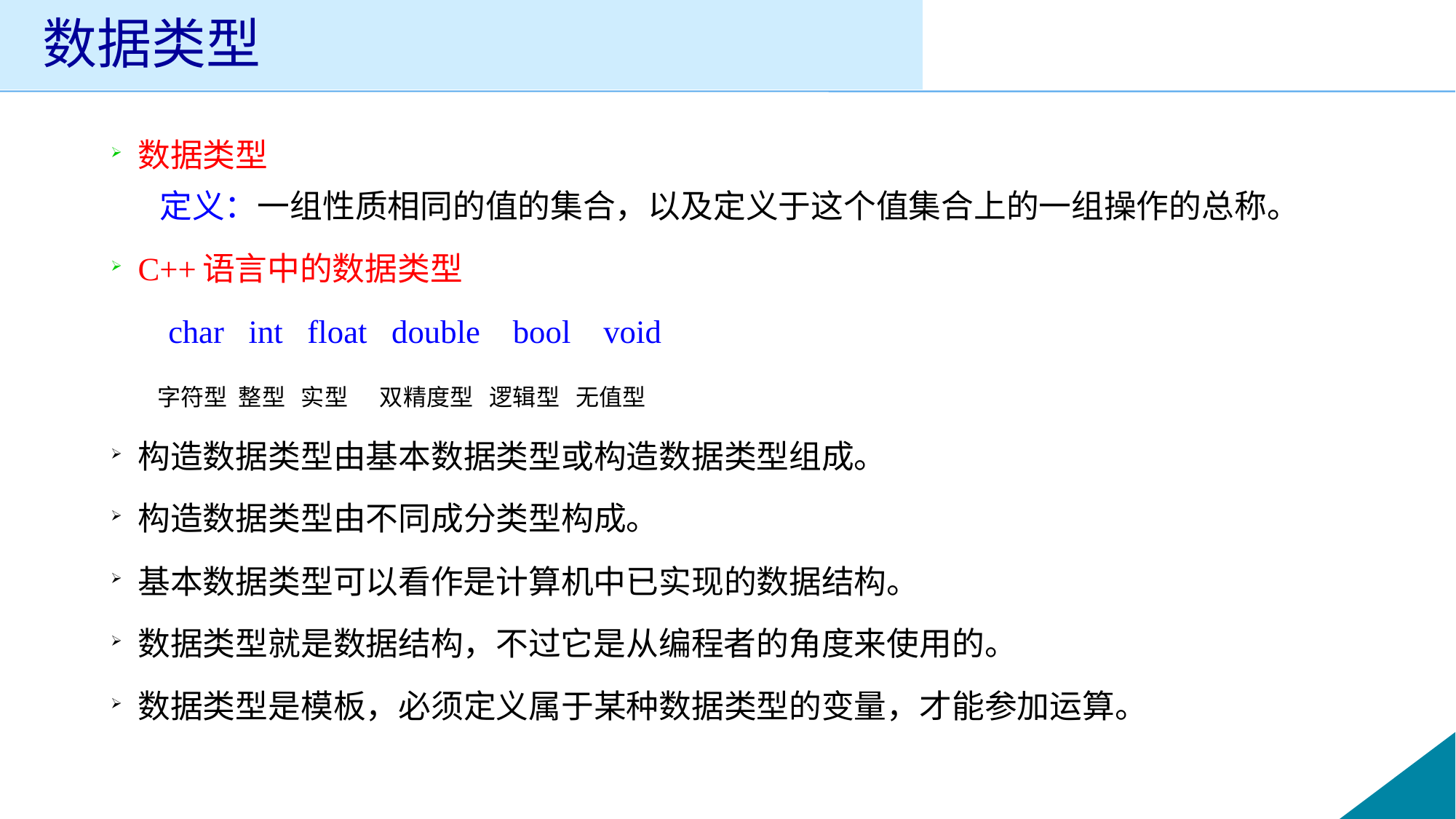

# 数据类型
数据类型
   定义：一组性质相同的值的集合，以及定义于这个值集合上的一组操作的总称。
C++语言中的数据类型
       char   int   float   double    bool    void
        字符型  整型   实型      双精度型   逻辑型   无值型
构造数据类型由基本数据类型或构造数据类型组成。
构造数据类型由不同成分类型构成。
基本数据类型可以看作是计算机中已实现的数据结构。
数据类型就是数据结构，不过它是从编程者的角度来使用的。
数据类型是模板，必须定义属于某种数据类型的变量，才能参加运算。